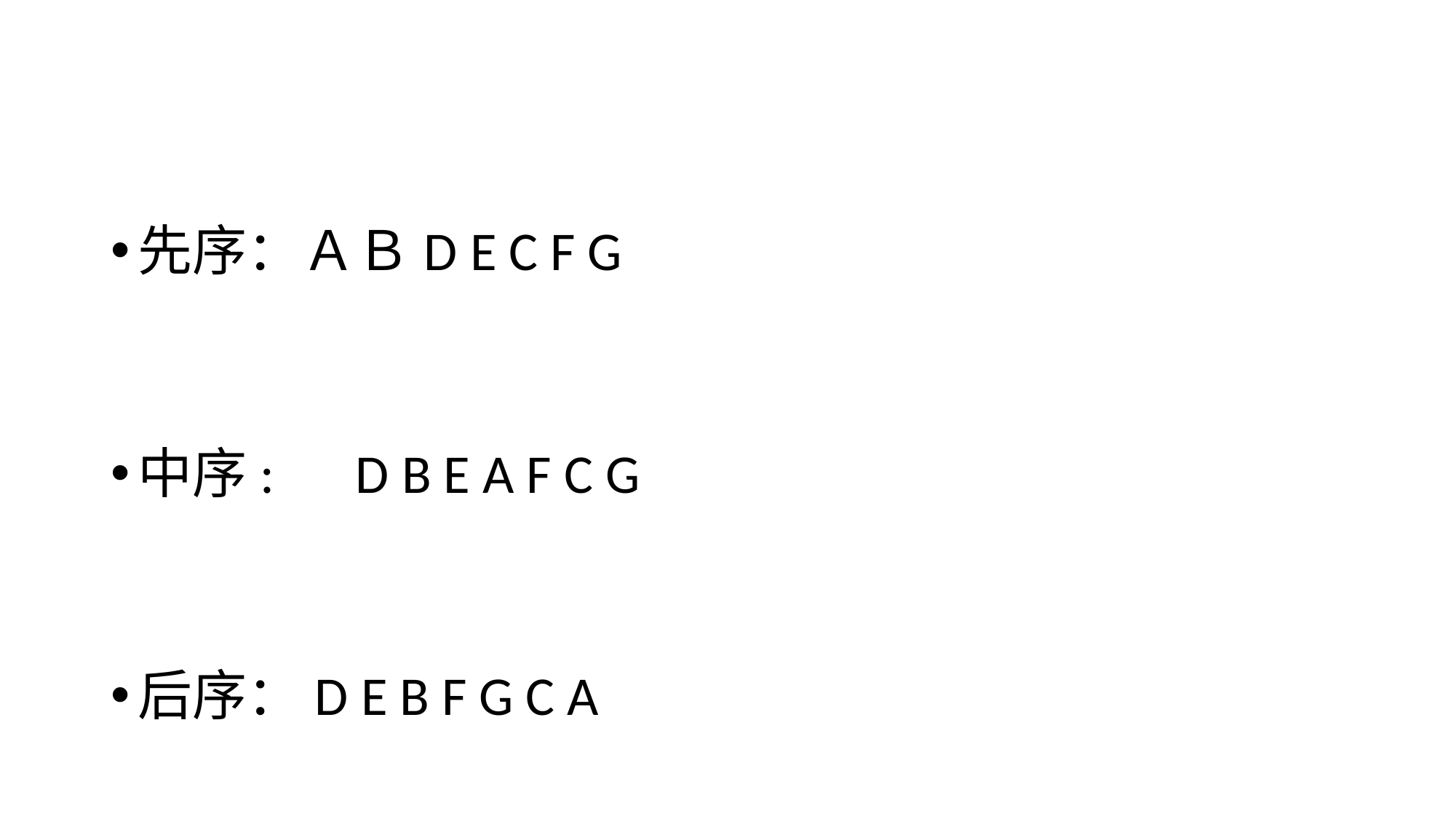

先序：ＡＢD E C F G

中序:　D B E A F C G

后序：D E B F G C A